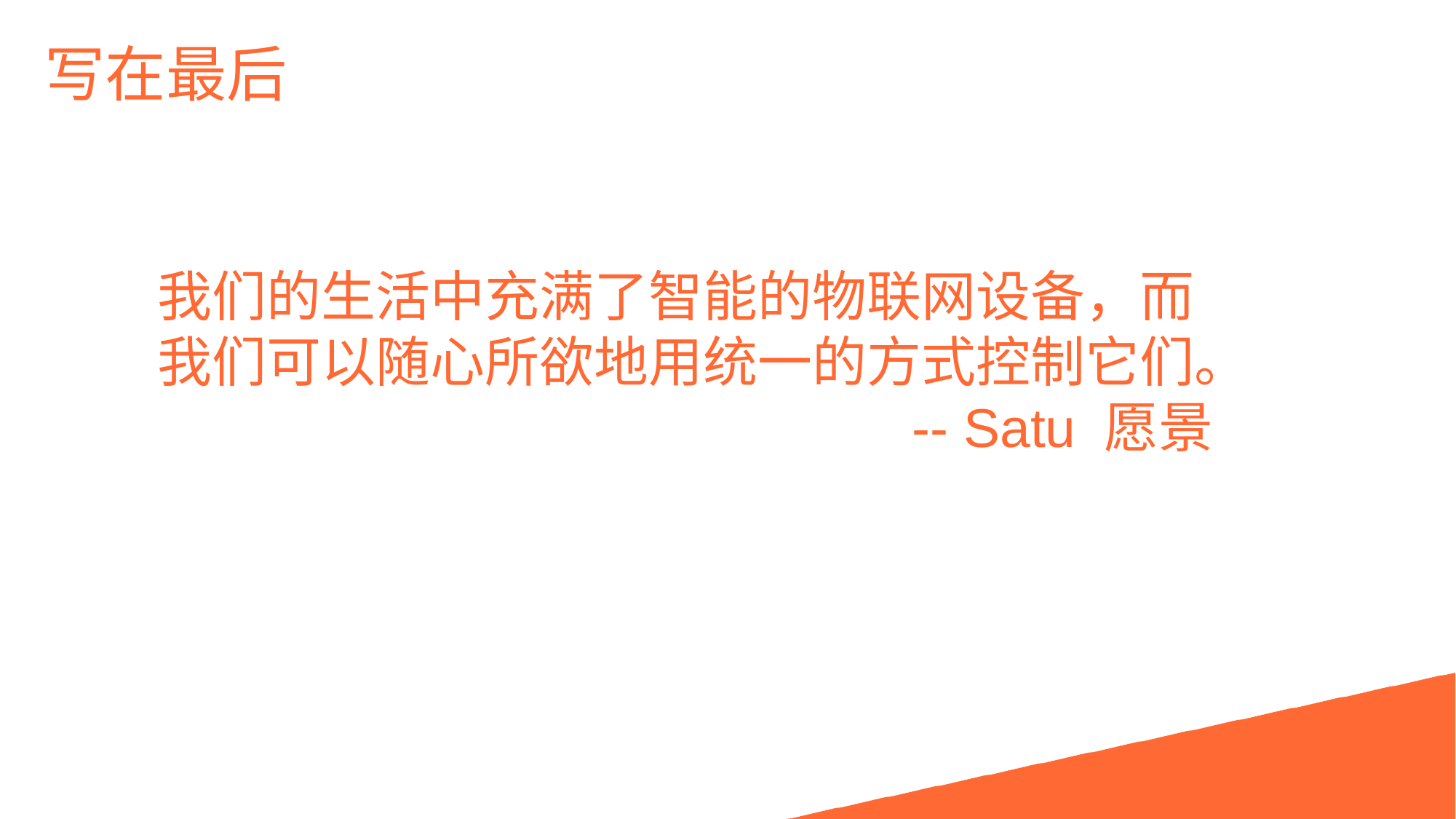

写在最后
我们的生活中充满了智能的物联网设备，而我们可以随心所欲地用统一的方式控制它们。
-- Satu 愿景